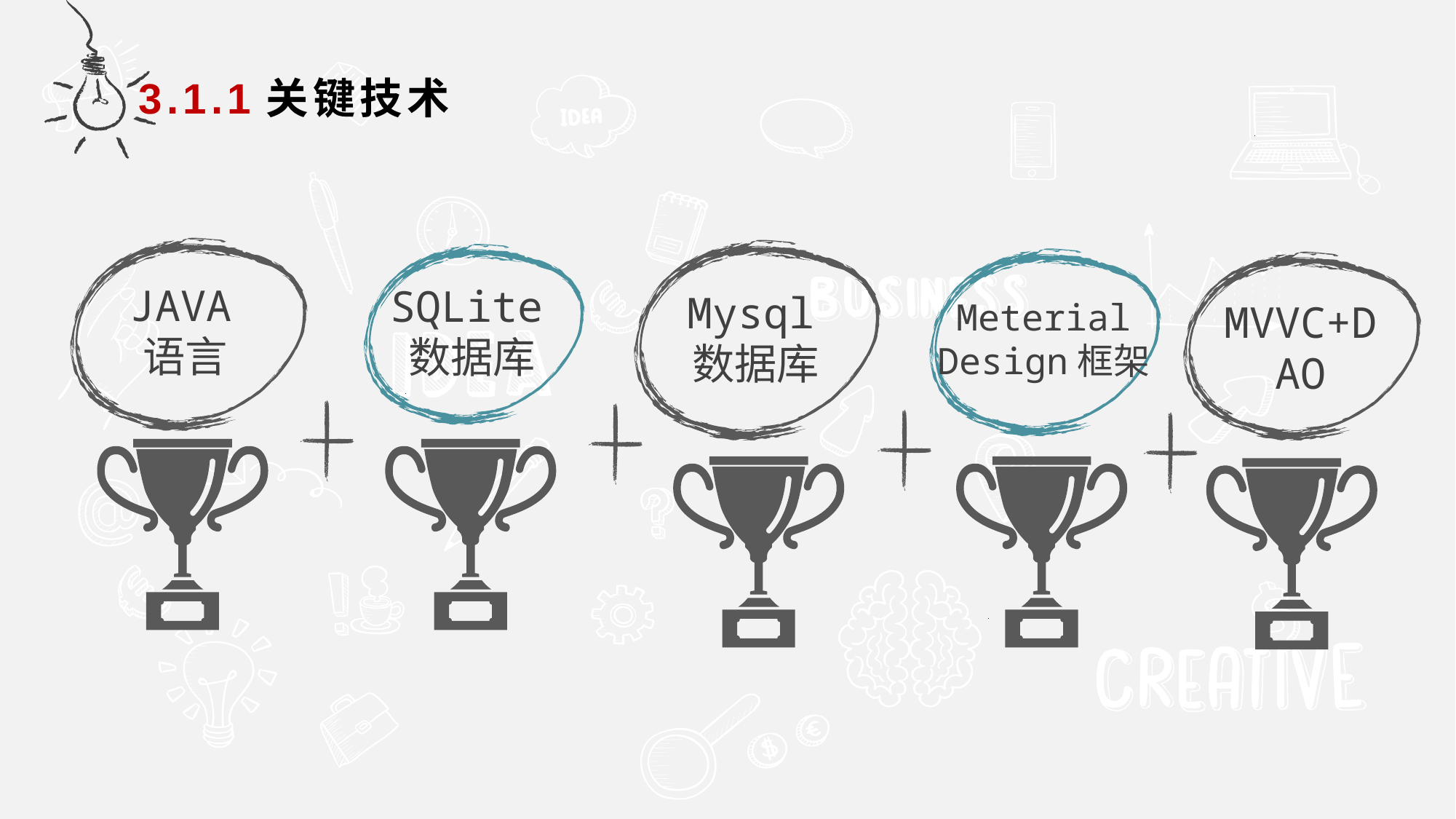

3.1.1关键技术

JAVA语言

Mysql数据库

SQLite数据库

Meterial Design框架

MVVC+DAO